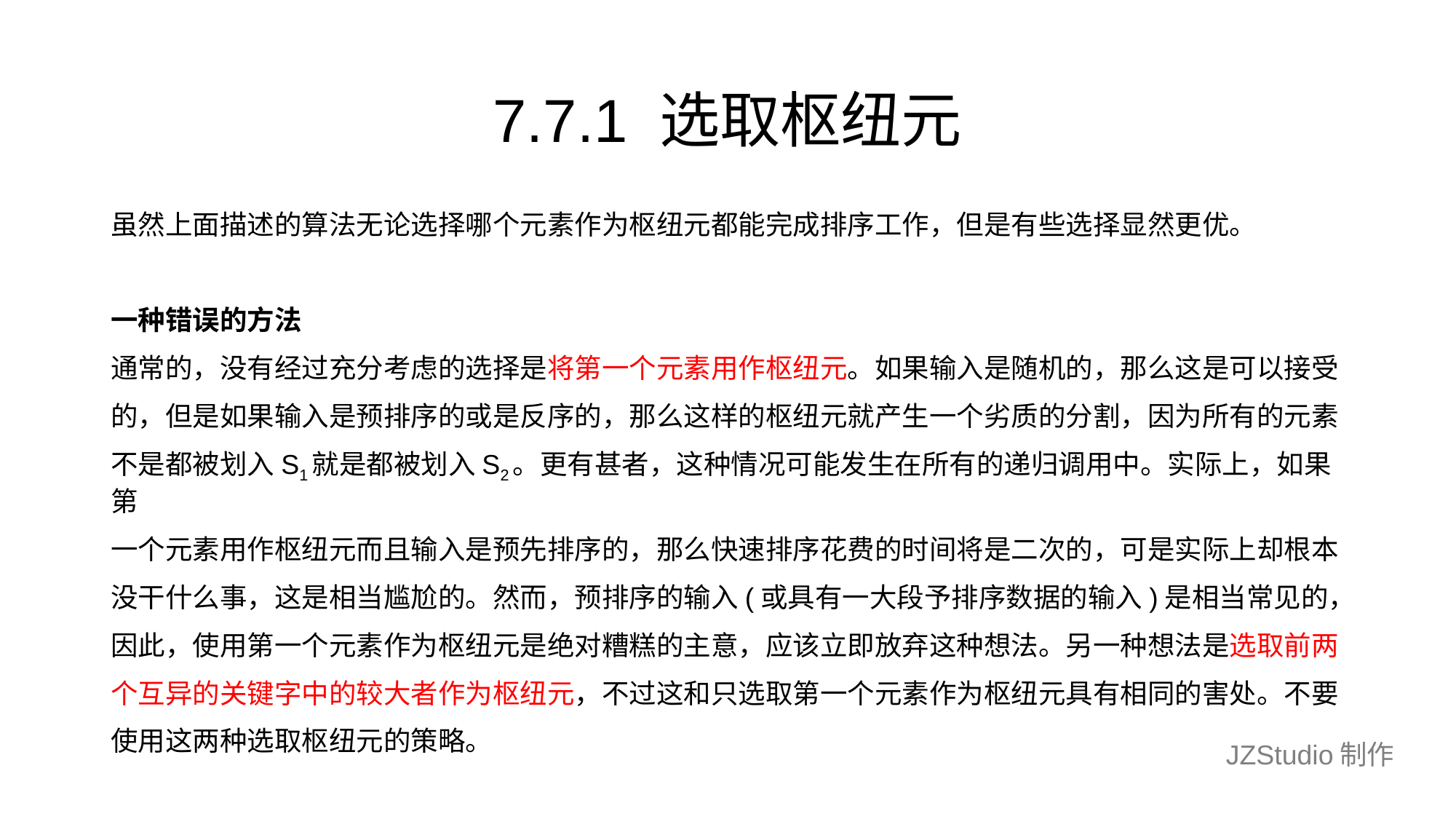

# 7.7.1 选取枢纽元
虽然上面描述的算法无论选择哪个元素作为枢纽元都能完成排序工作，但是有些选择显然更优。

一种错误的方法
通常的，没有经过充分考虑的选择是将第一个元素用作枢纽元。如果输入是随机的，那么这是可以接受
的，但是如果输入是预排序的或是反序的，那么这样的枢纽元就产生一个劣质的分割，因为所有的元素
不是都被划入S1就是都被划入S2。更有甚者，这种情况可能发生在所有的递归调用中。实际上，如果第
一个元素用作枢纽元而且输入是预先排序的，那么快速排序花费的时间将是二次的，可是实际上却根本
没干什么事，这是相当尴尬的。然而，预排序的输入(或具有一大段予排序数据的输入)是相当常见的，
因此，使用第一个元素作为枢纽元是绝对糟糕的主意，应该立即放弃这种想法。另一种想法是选取前两
个互异的关键字中的较大者作为枢纽元，不过这和只选取第一个元素作为枢纽元具有相同的害处。不要
使用这两种选取枢纽元的策略。